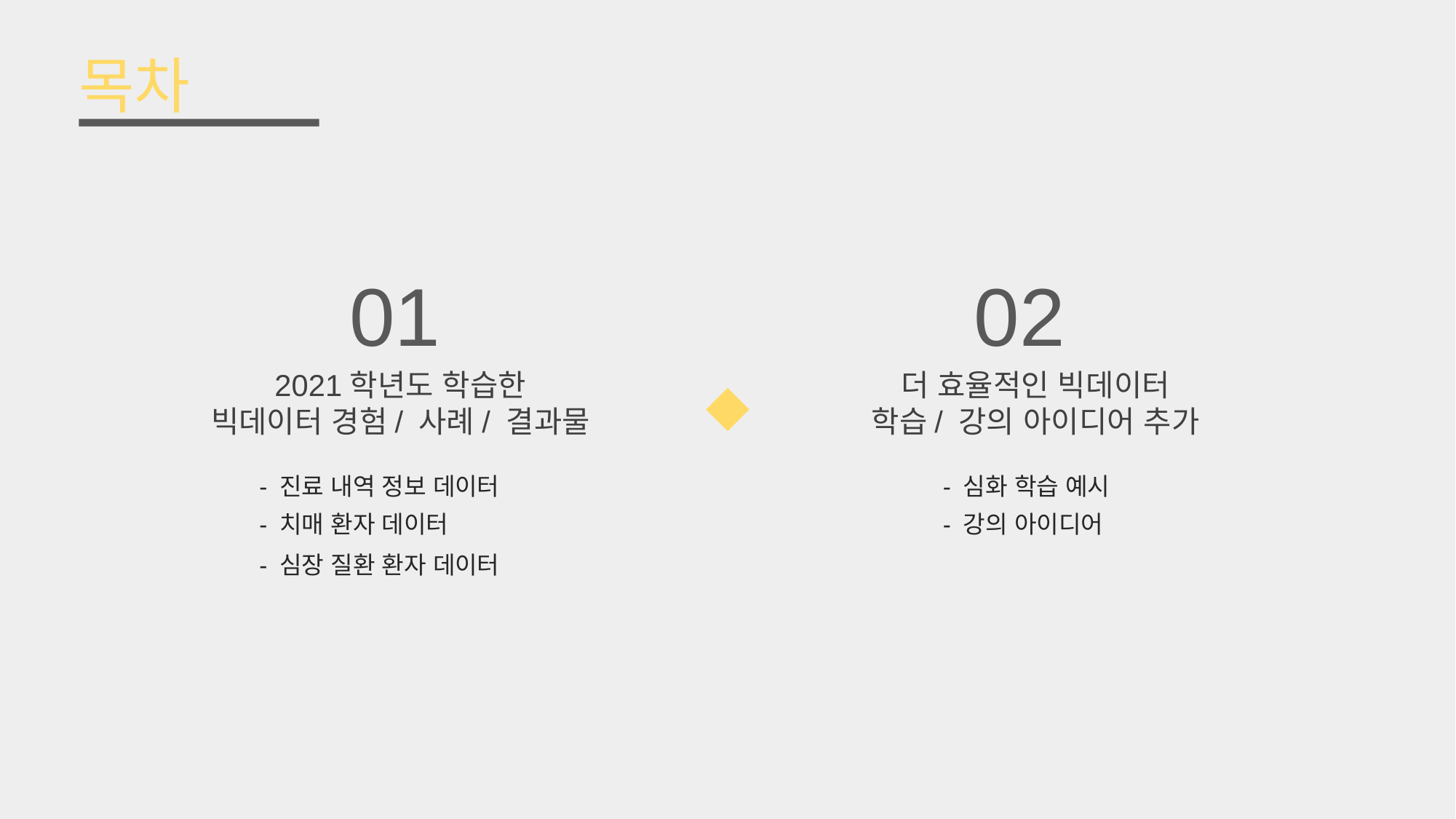

# 목차

01
02
2021학년도 학습한
빅데이터 경험/ 사례/ 결과물
더 효율적인 빅데이터
학습/ 강의 아이디어 추가

- 진료 내역 정보 데이터
- 심화 학습 예시
- 치매 환자 데이터
- 강의 아이디어
- 심장 질환 환자 데이터